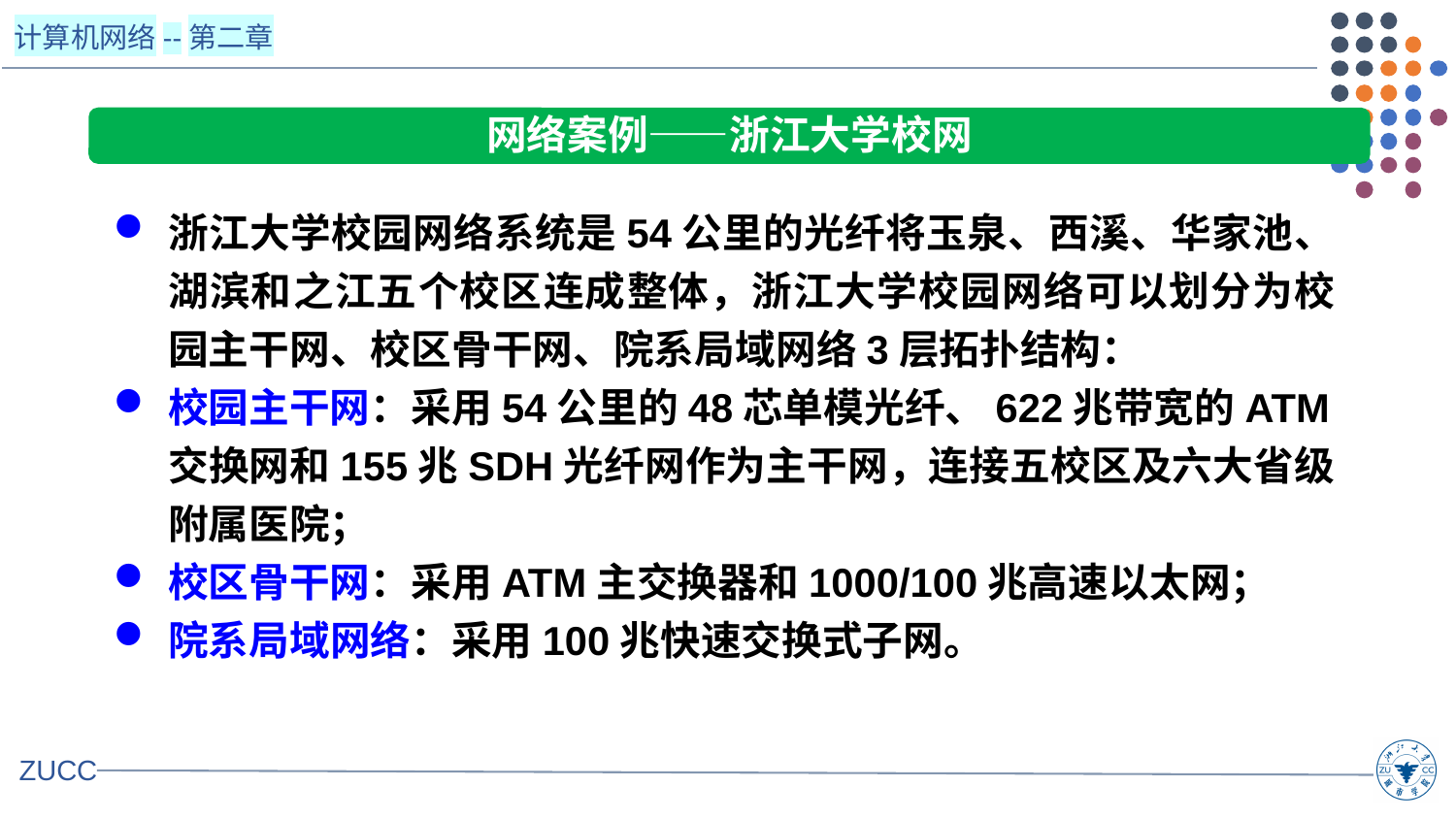

网络案例——浙江大学校网

浙江大学校园网络系统是54公里的光纤将玉泉、西溪、华家池、湖滨和之江五个校区连成整体，浙江大学校园网络可以划分为校园主干网、校区骨干网、院系局域网络3层拓扑结构：
校园主干网：采用54公里的48芯单模光纤、622兆带宽的ATM交换网和155兆SDH光纤网作为主干网，连接五校区及六大省级附属医院；
校区骨干网：采用ATM主交换器和1000/100兆高速以太网；
院系局域网络：采用100兆快速交换式子网。